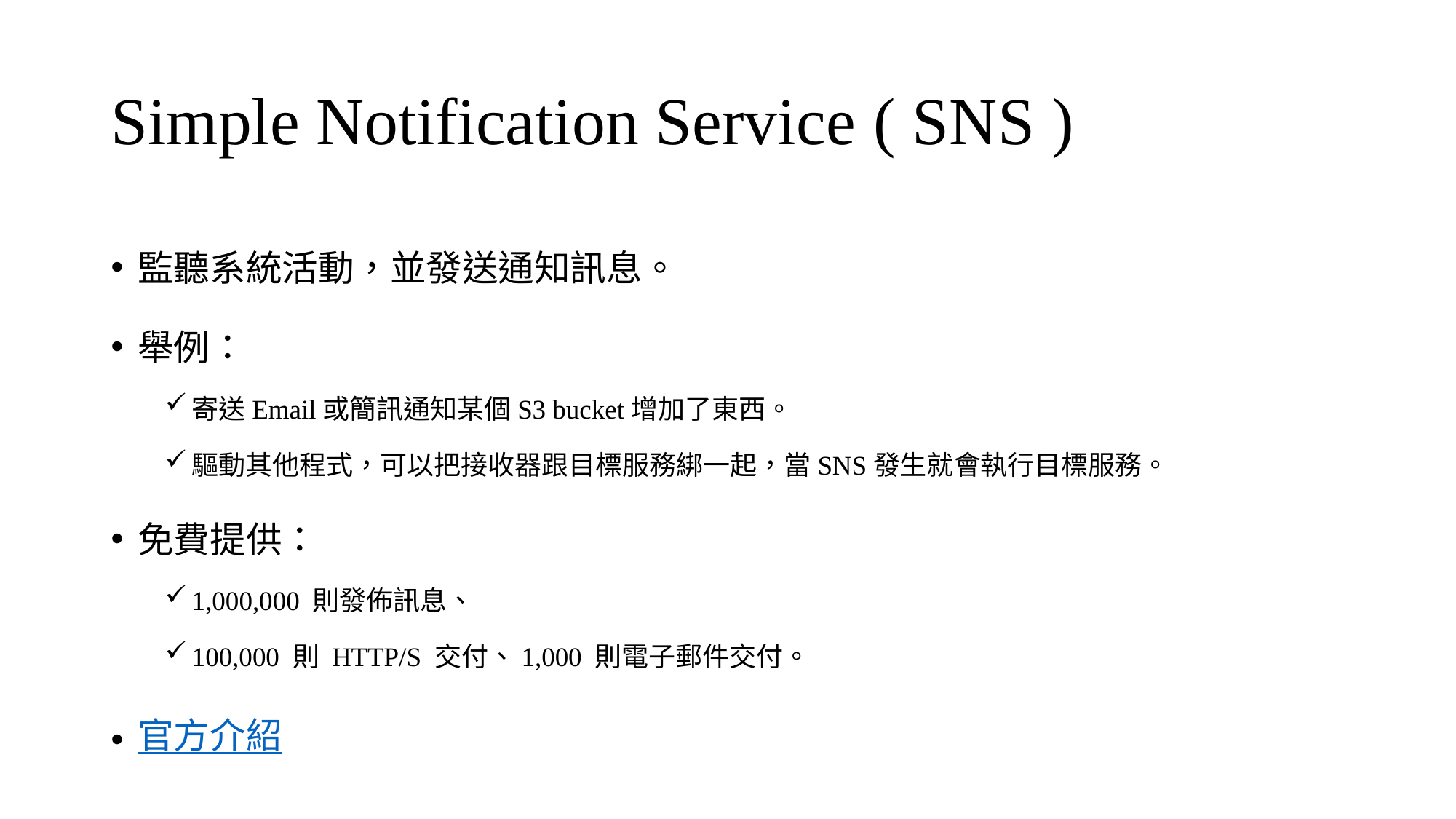

# Simple Notification Service ( SNS )
監聽系統活動，並發送通知訊息。
舉例：
寄送Email或簡訊通知某個S3 bucket增加了東西。
驅動其他程式，可以把接收器跟目標服務綁一起，當SNS發生就會執行目標服務。
免費提供：
1,000,000 則發佈訊息、
100,000 則 HTTP/S 交付、1,000 則電子郵件交付。
官方介紹